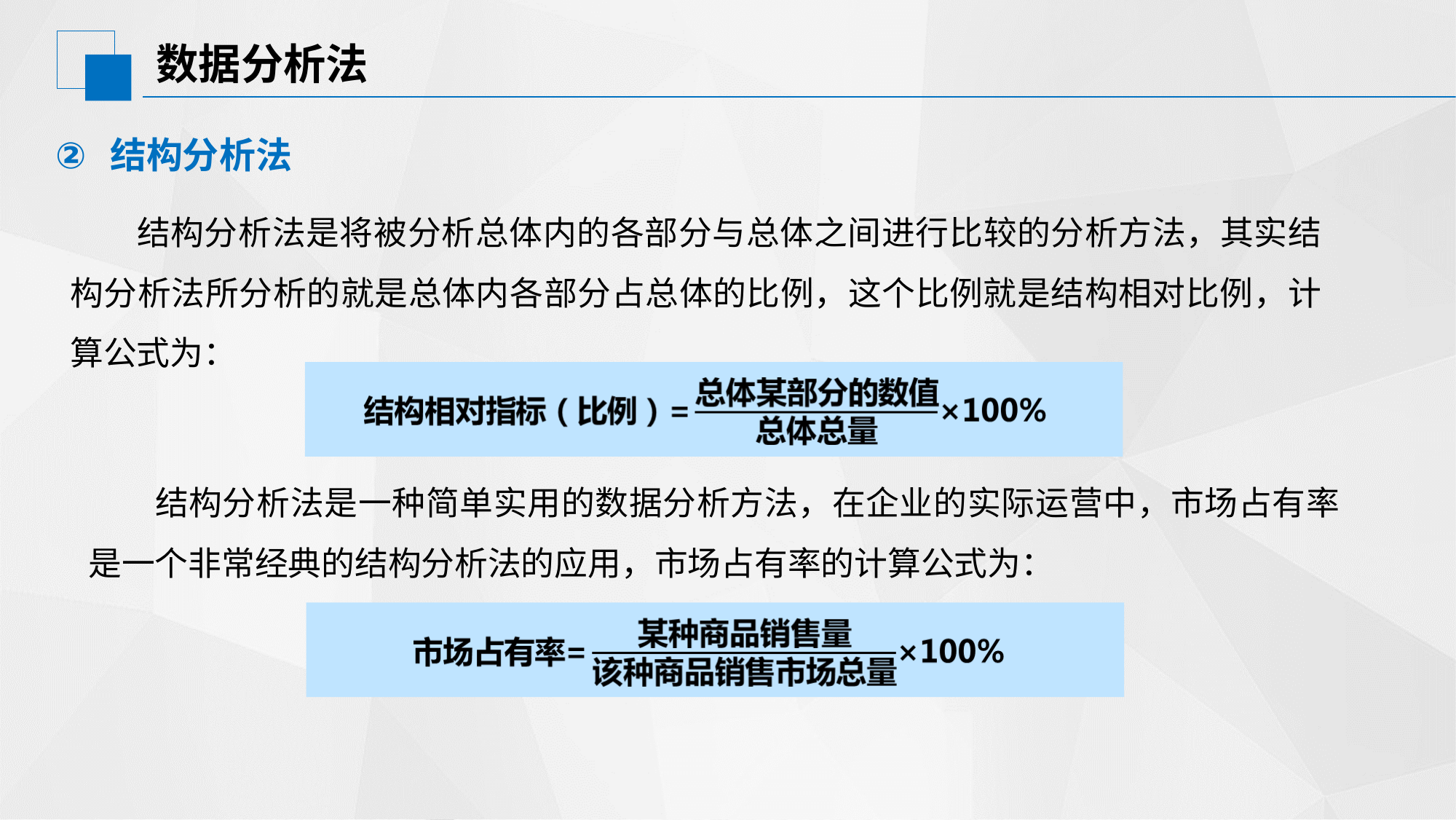

# 数据分析法
结构分析法
结构分析法是将被分析总体内的各部分与总体之间进行比较的分析方法，其实结构分析法所分析的就是总体内各部分占总体的比例，这个比例就是结构相对比例，计算公式为：

结构分析法是一种简单实用的数据分析方法，在企业的实际运营中，市场占有率是一个非常经典的结构分析法的应用，市场占有率的计算公式为：